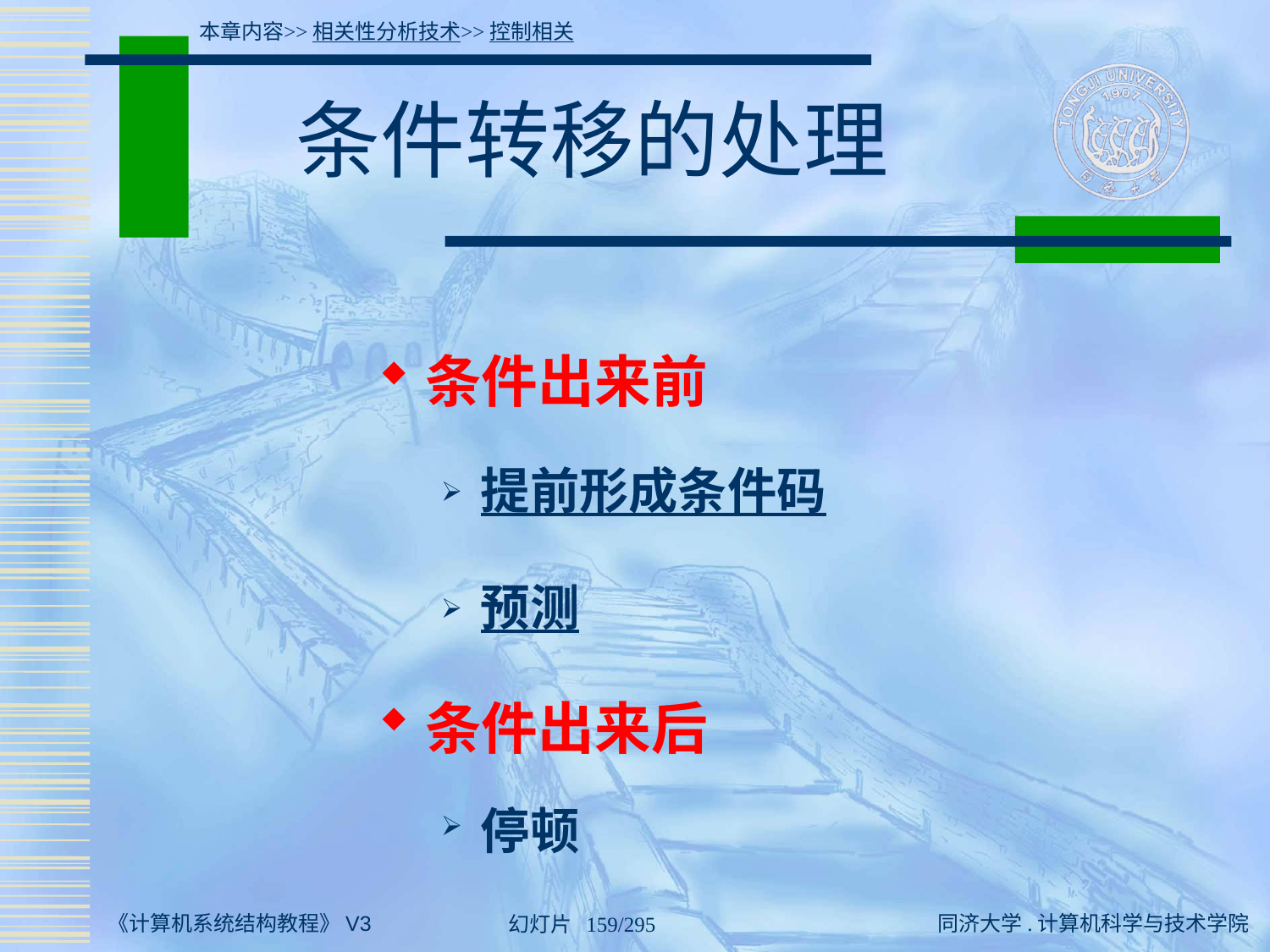

本章内容>>相关性分析技术>>控制相关
# 条件转移的处理
条件出来前
提前形成条件码
预测
条件出来后
停顿